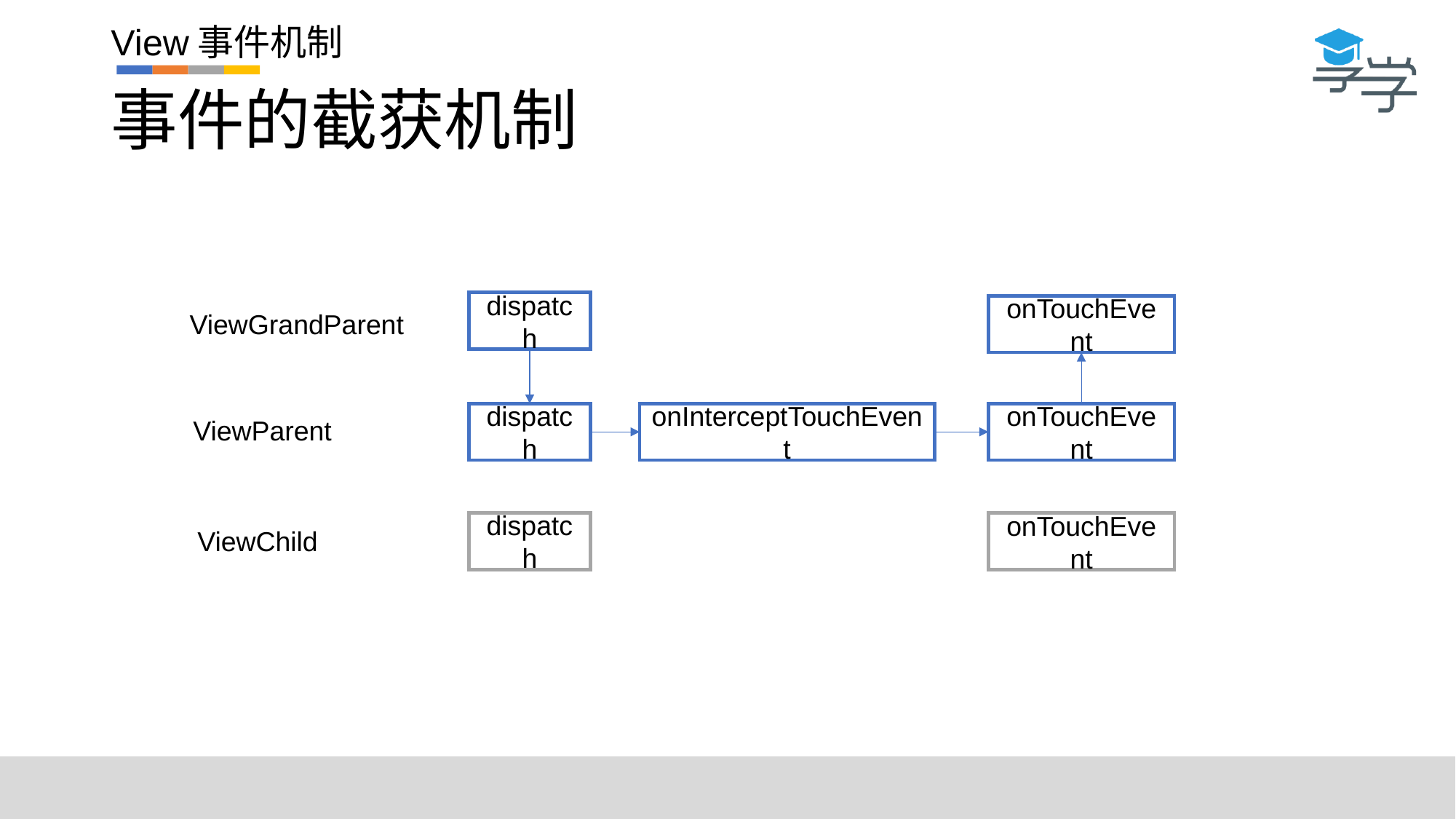

# 事件的截获机制
View事件机制

dispatch
onTouchEvent
ViewGrandParent
dispatch
onInterceptTouchEvent
onTouchEvent
ViewParent
dispatch
onTouchEvent
ViewChild